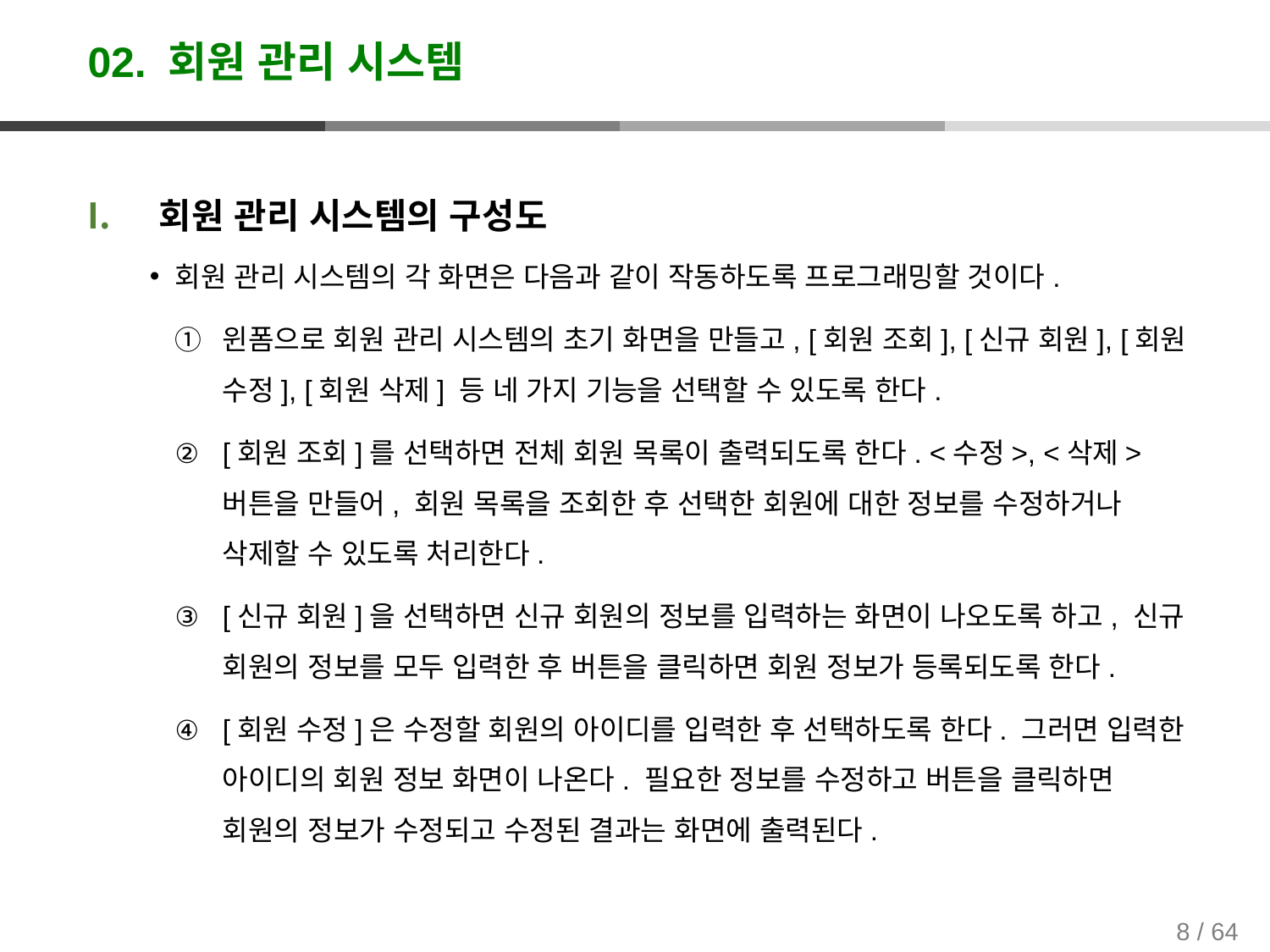

# 02. 회원 관리 시스템
회원 관리 시스템의 구성도
회원 관리 시스템의 각 화면은 다음과 같이 작동하도록 프로그래밍할 것이다.
윈폼으로 회원 관리 시스템의 초기 화면을 만들고, [회원 조회], [신규 회원], [회원 수정], [회원 삭제] 등 네 가지 기능을 선택할 수 있도록 한다.
[회원 조회]를 선택하면 전체 회원 목록이 출력되도록 한다. <수정>, <삭제> 버튼을 만들어, 회원 목록을 조회한 후 선택한 회원에 대한 정보를 수정하거나 삭제할 수 있도록 처리한다.
[신규 회원]을 선택하면 신규 회원의 정보를 입력하는 화면이 나오도록 하고, 신규 회원의 정보를 모두 입력한 후 버튼을 클릭하면 회원 정보가 등록되도록 한다.
[회원 수정]은 수정할 회원의 아이디를 입력한 후 선택하도록 한다. 그러면 입력한 아이디의 회원 정보 화면이 나온다. 필요한 정보를 수정하고 버튼을 클릭하면 회원의 정보가 수정되고 수정된 결과는 화면에 출력된다.